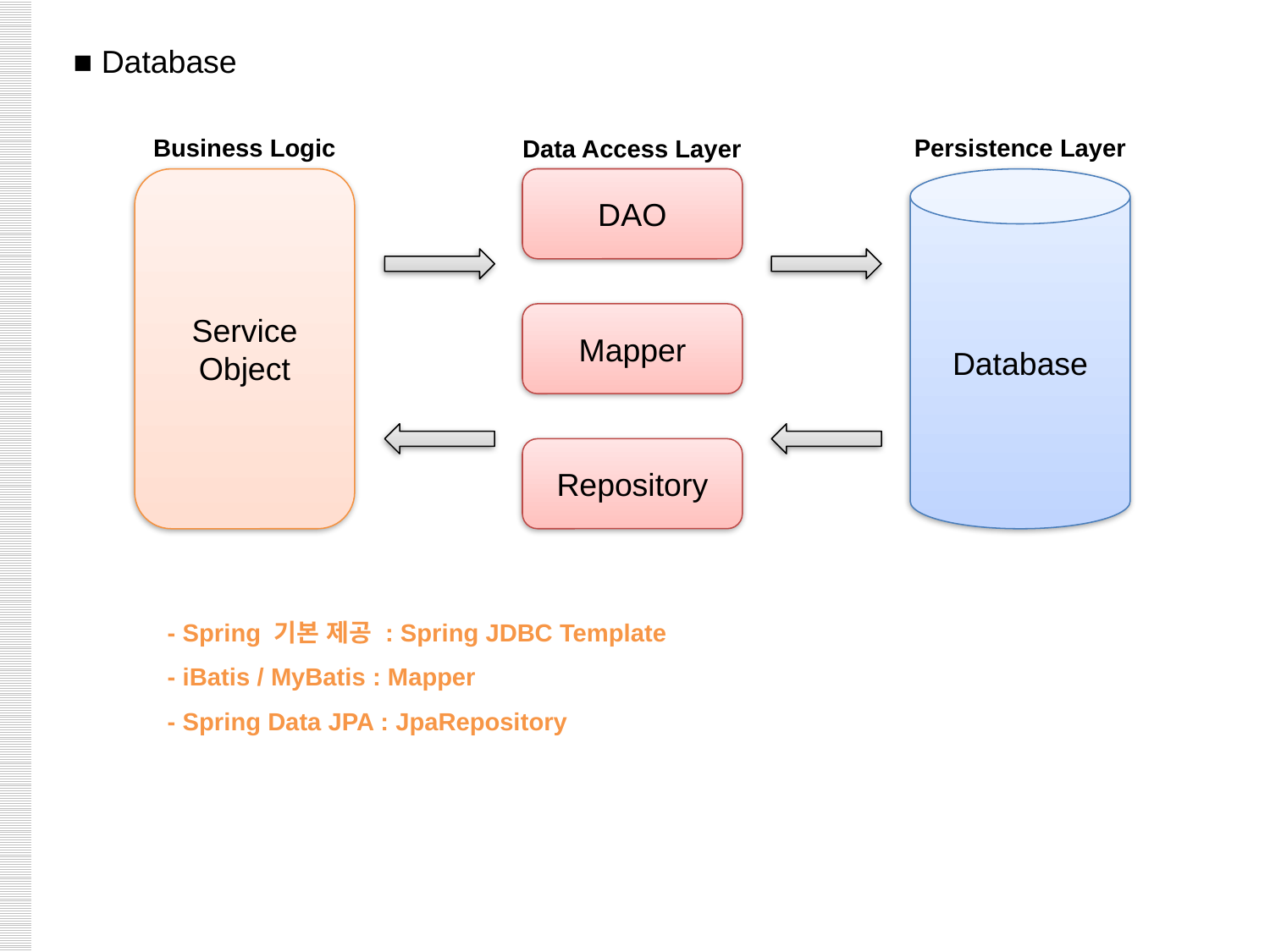

■ Database
Persistence Layer
Business Logic
Data Access Layer
Service
Object
DAO
Database

Mapper

Repository
- Spring 기본 제공 : Spring JDBC Template
- iBatis / MyBatis : Mapper
- Spring Data JPA : JpaRepository